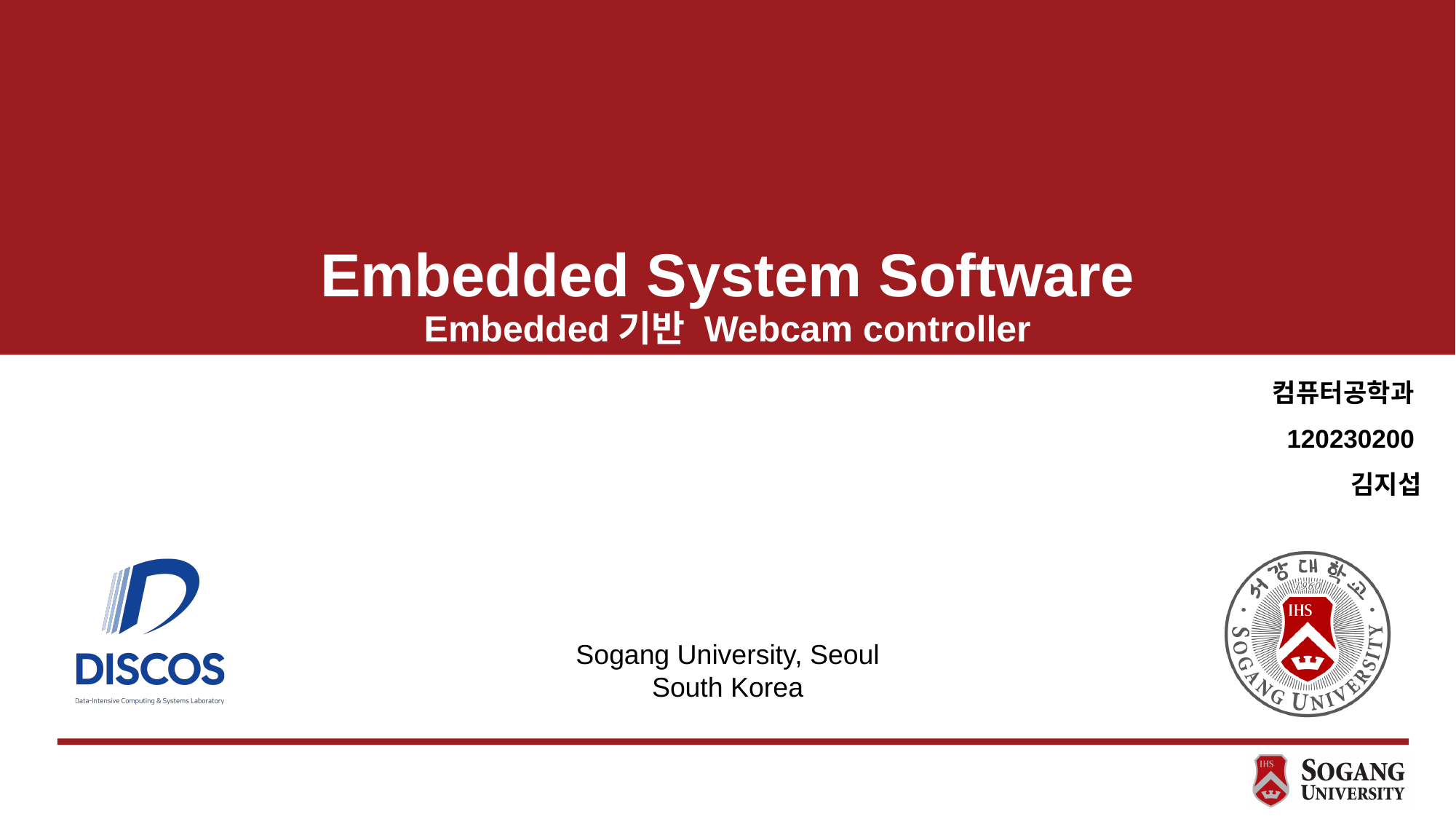

# Embedded System Software Embedded기반 Webcam controller
컴퓨터공학과
120230200
김지섭
Sogang University, Seoul
South Korea